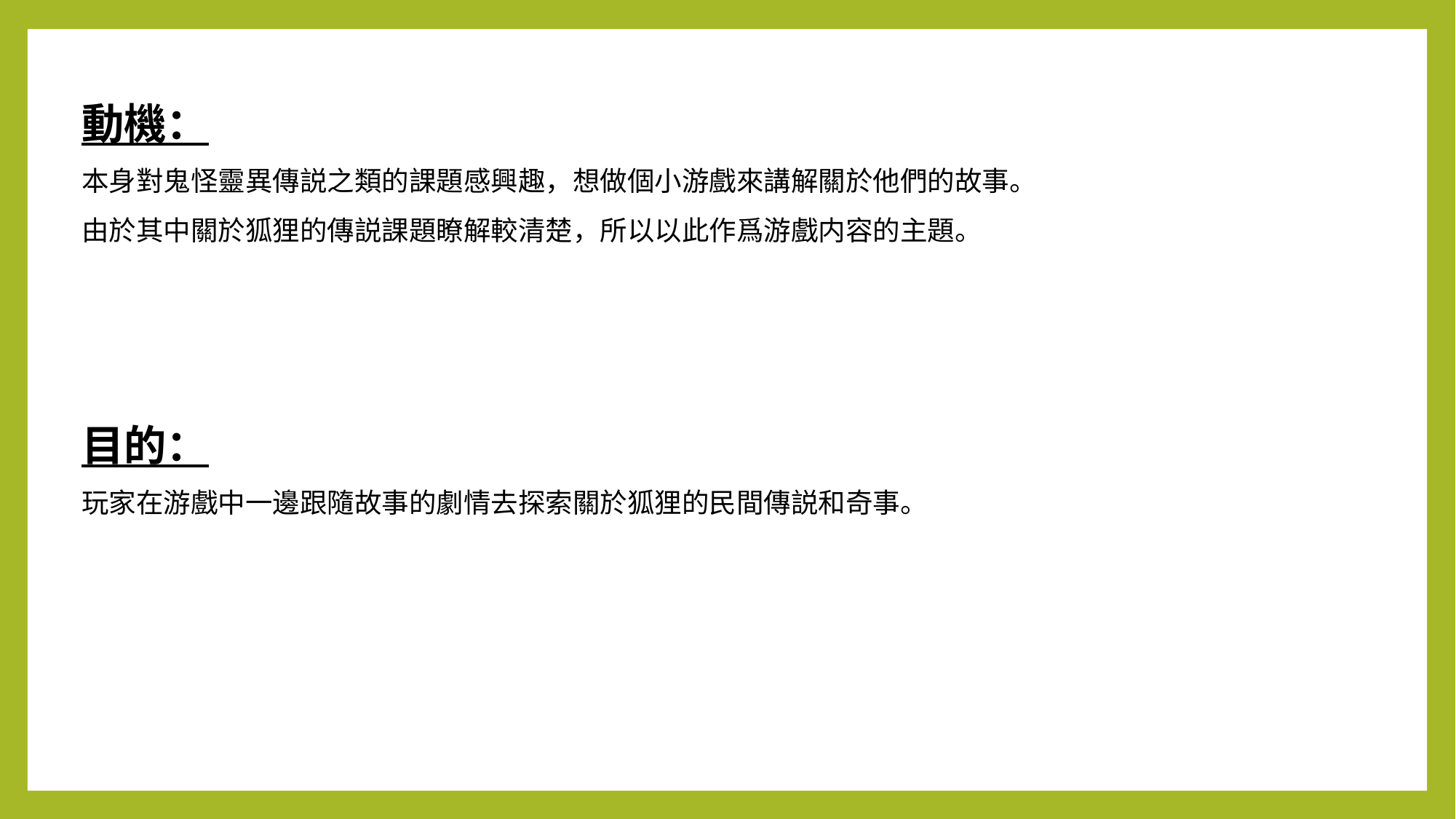

動機：
本身對鬼怪靈異傳説之類的課題感興趣，想做個小游戲來講解關於他們的故事。
由於其中關於狐狸的傳説課題瞭解較清楚，所以以此作爲游戲内容的主題。

目的：
玩家在游戲中一邊跟隨故事的劇情去探索關於狐狸的民間傳説和奇事。